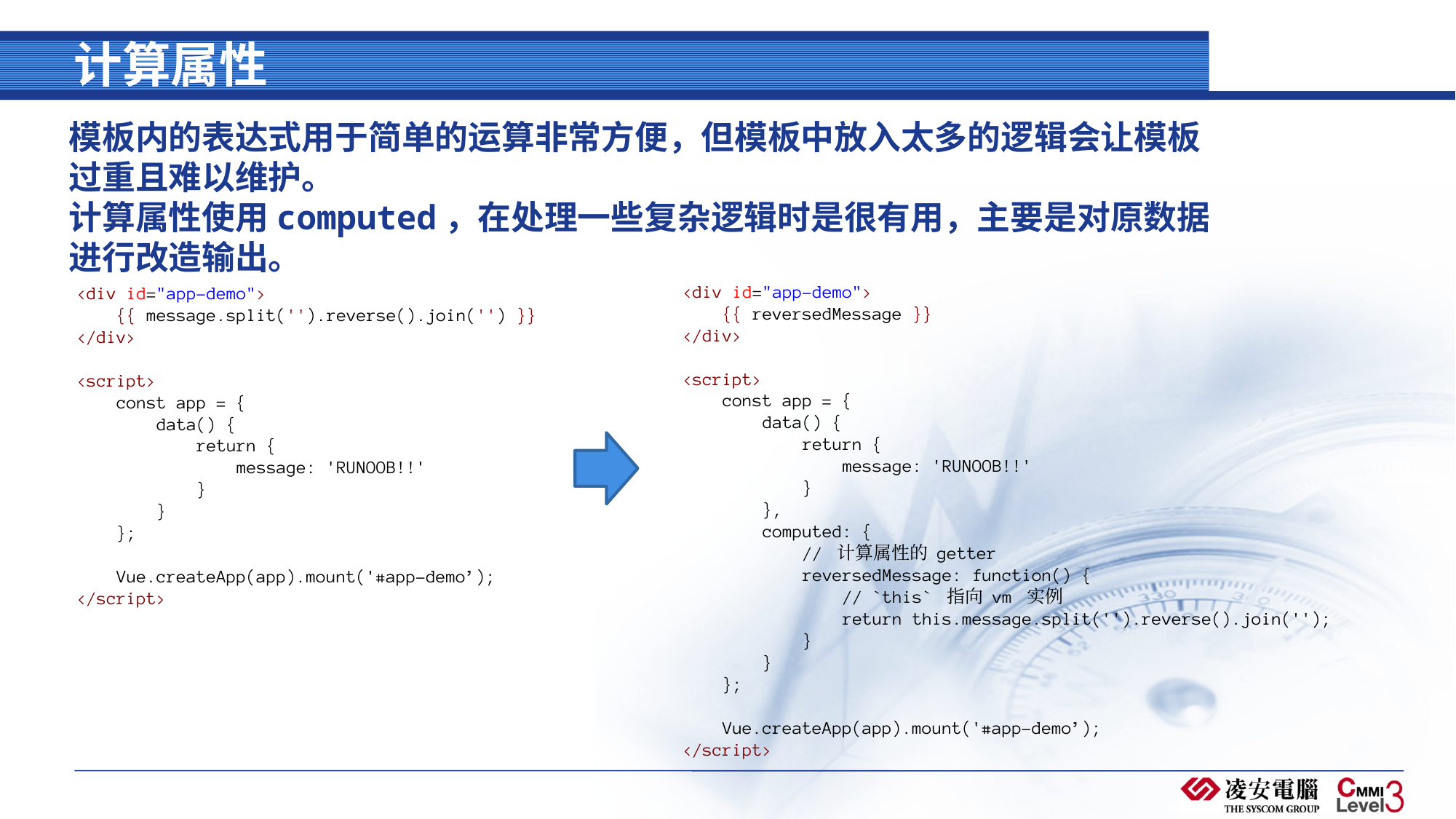

# 计算属性
模板内的表达式用于简单的运算非常方便，但模板中放入太多的逻辑会让模板过重且难以维护。
计算属性使用computed，在处理一些复杂逻辑时是很有用，主要是对原数据进行改造输出。

<div id="app-demo">
    {{ reversedMessage }}
</div>
<script>
    const app = {
        data() {
            return {
                message: 'RUNOOB!!'
            }
        },
        computed: {
            // 计算属性的 getter
            reversedMessage: function() {
                // `this` 指向 vm 实例
                return this.message.split('').reverse().join('');
            }
        }
    };
    Vue.createApp(app).mount('#app-demo’);
</script>
<div id="app-demo">
    {{ message.split('').reverse().join('') }}
</div>
<script>
    const app = {
        data() {
            return {
                message: 'RUNOOB!!'
            }
        }
    };
    Vue.createApp(app).mount('#app-demo’);
</script>